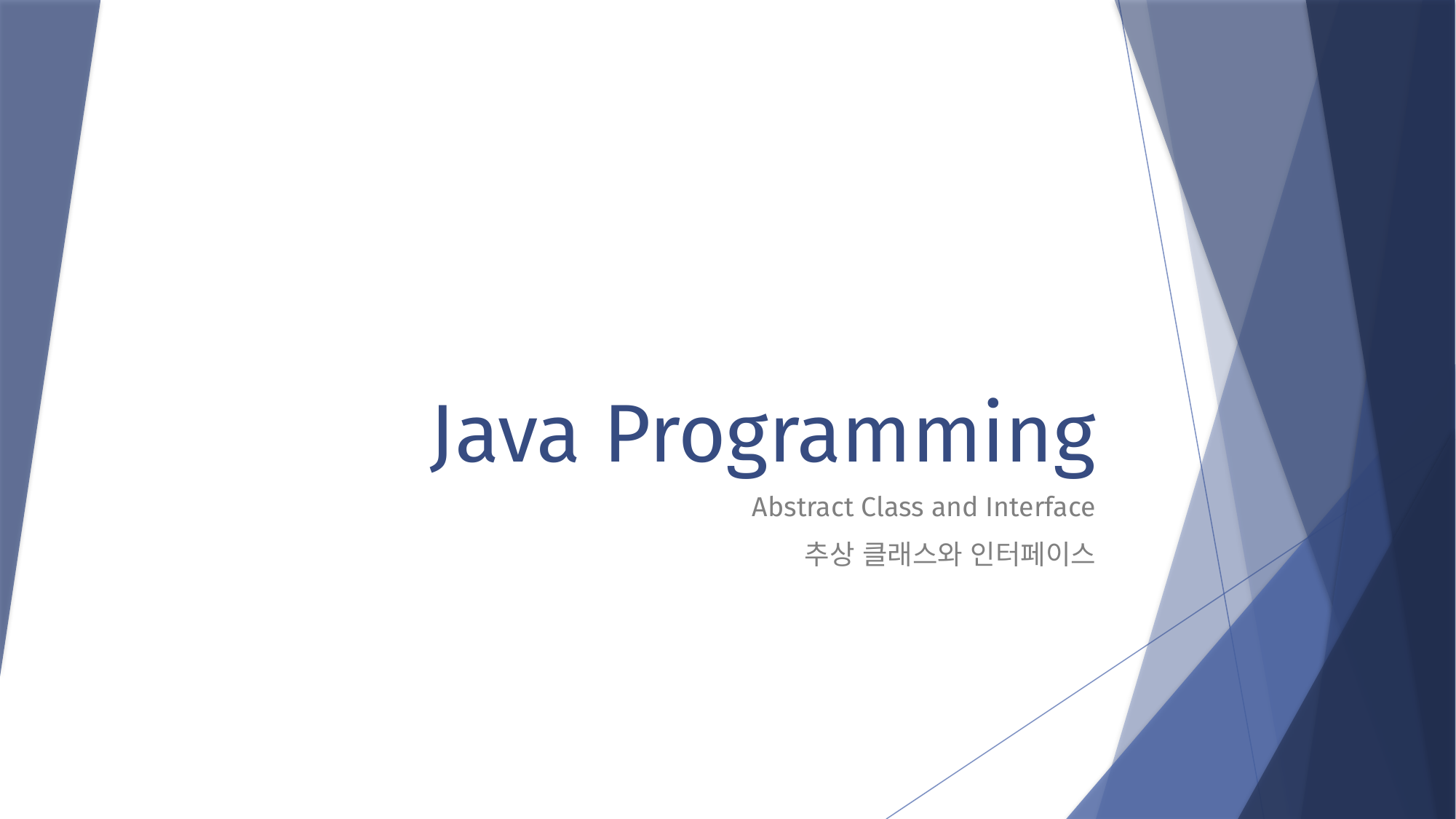

# Java Programming
Abstract Class and Interface
추상 클래스와 인터페이스